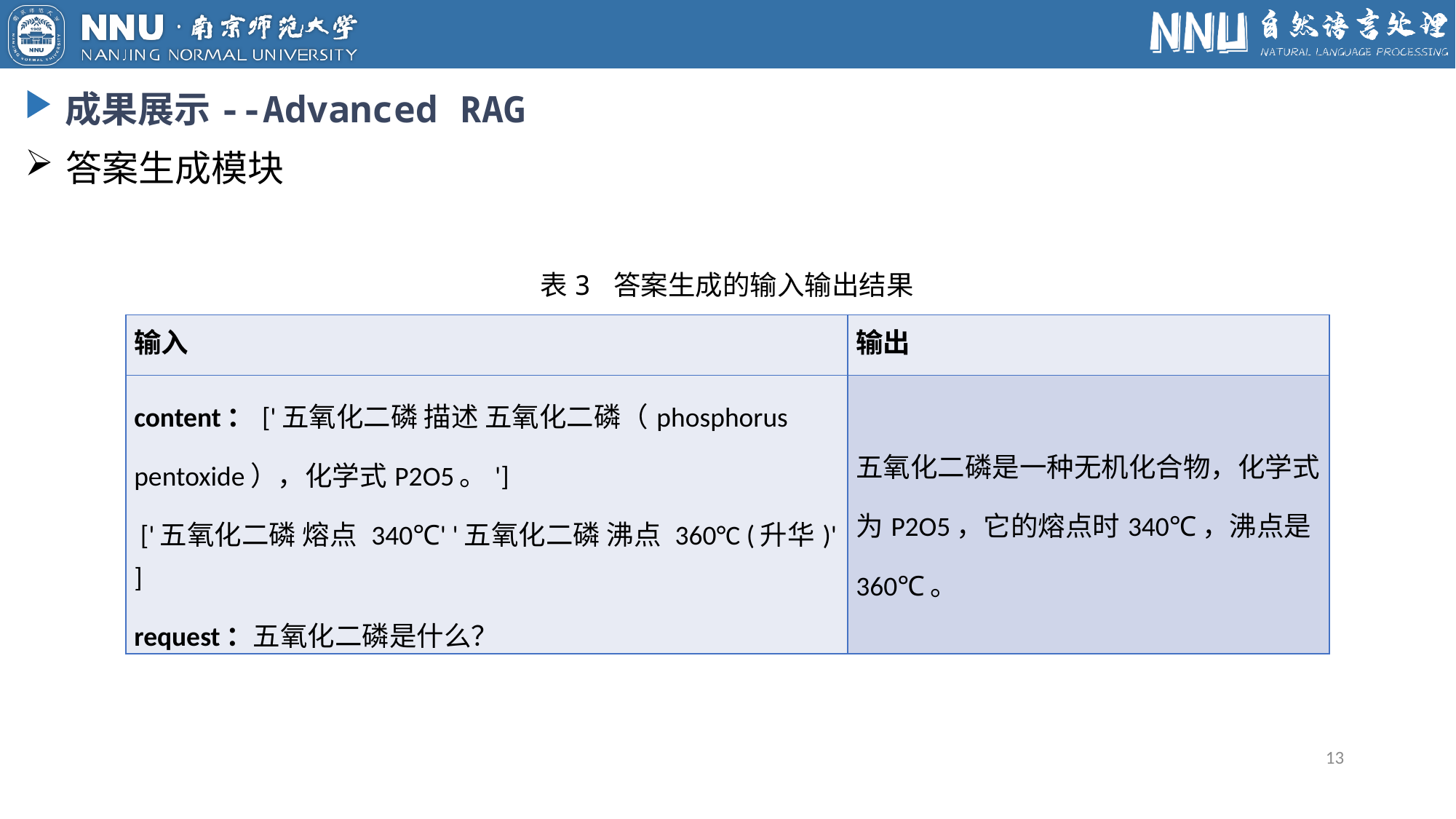

成果展示--Advanced RAG

答案生成模块
表3 答案生成的输入输出结果

| 输入 | 输出 |
| --- | --- |
| content：['五氧化二磷 描述 五氧化二磷（phosphorus pentoxide），化学式P2O5。'] ['五氧化二磷 熔点 340℃' '五氧化二磷 沸点 360°C (升华)' ] request：五氧化二磷是什么？ | 五氧化二磷是一种无机化合物，化学式为P2O5，它的熔点时340℃，沸点是360℃。 |
13